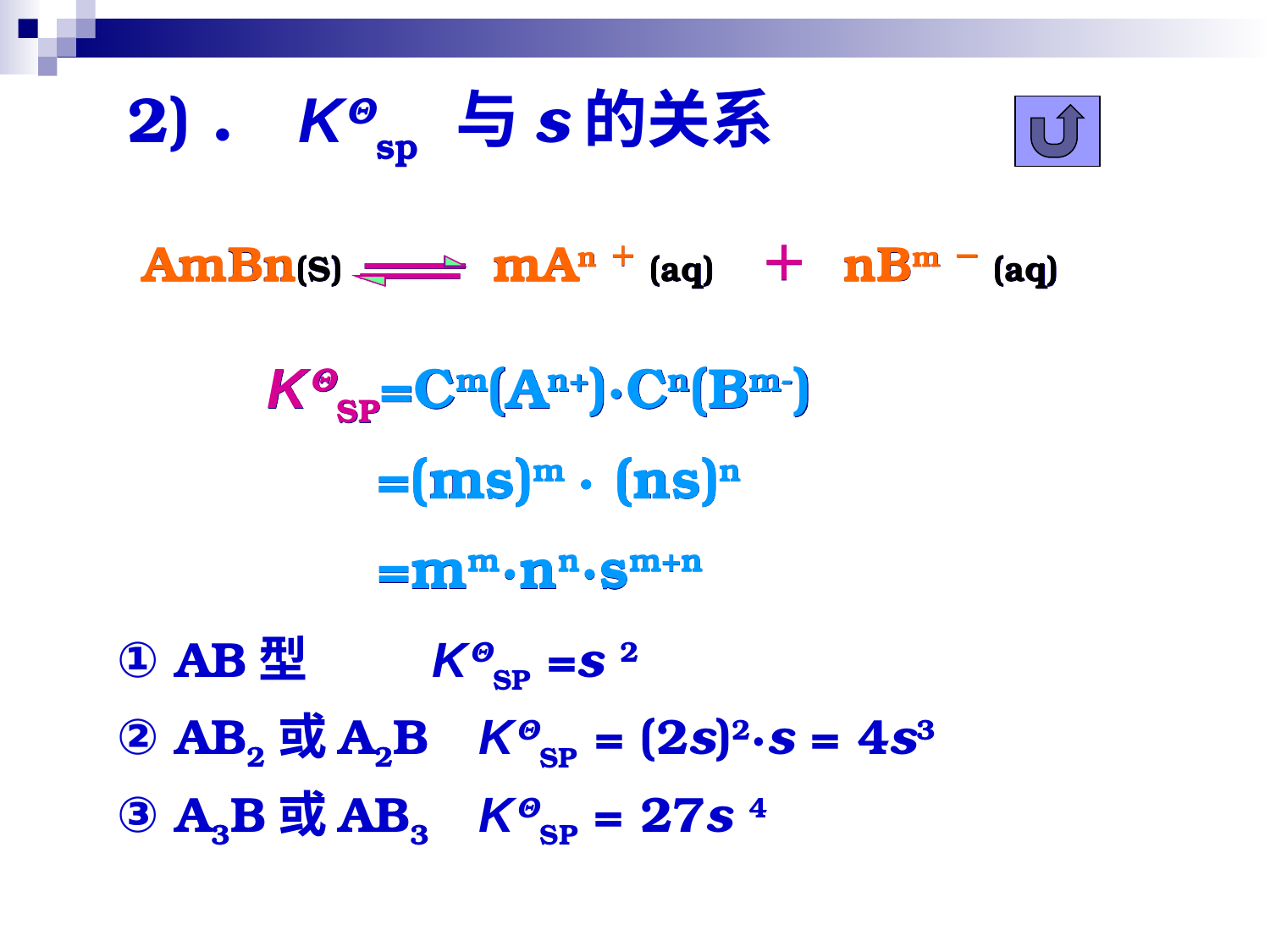

2)． KΘsp 与s的关系

AmBn(S)         mAn＋(aq)  ＋  nBm－(aq)

KΘSP=Cm(An+)·Cn(Bm-)
=(ms)m · (ns)n
=mm·nn·sm+n

① AB型          KΘSP =s 2
② AB2或A2B   KΘSP = (2s)2·s = 4s3
③ A3B或AB3   KΘSP = 27s 4